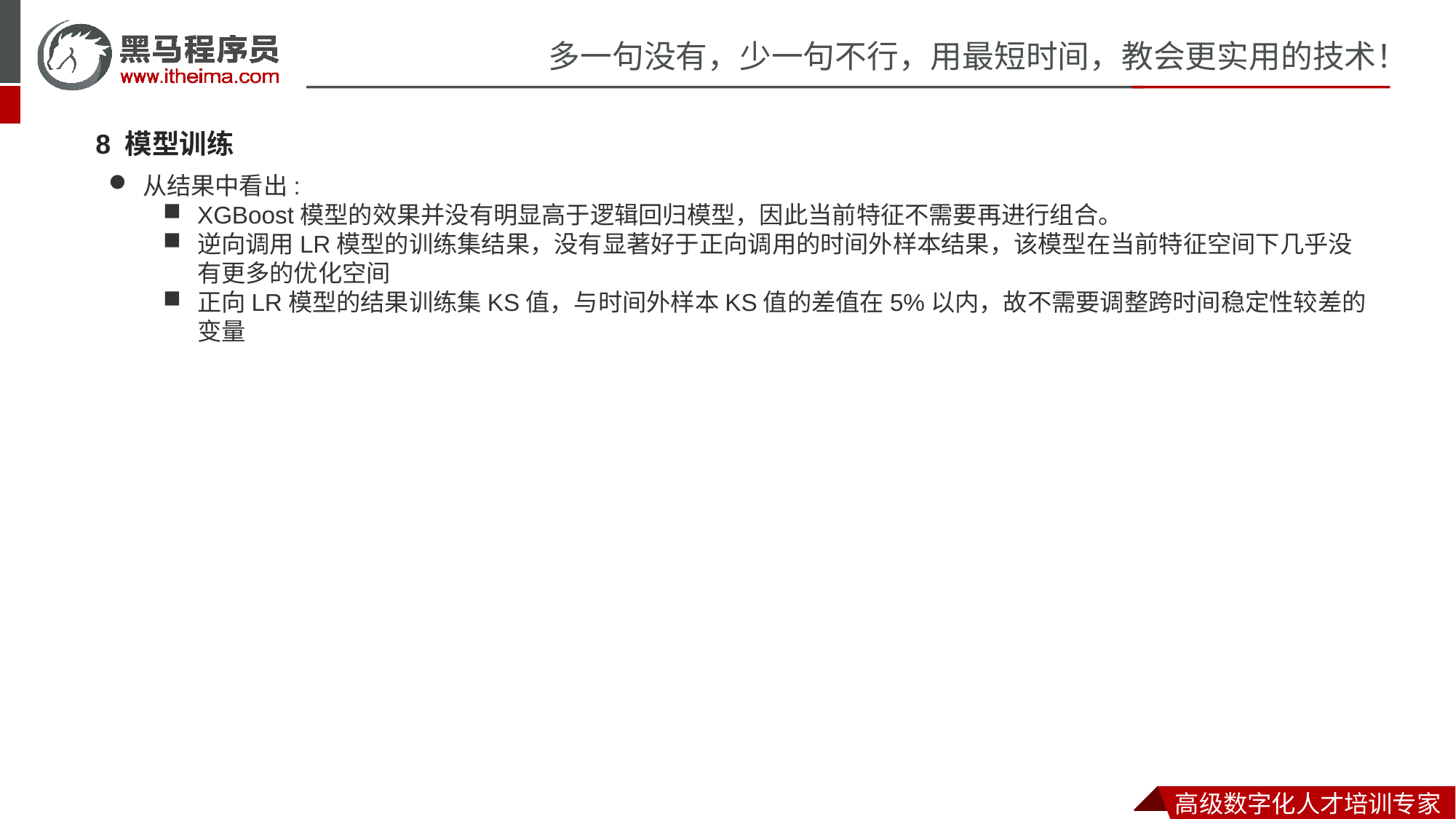

8 模型训练
从结果中看出:
XGBoost模型的效果并没有明显高于逻辑回归模型，因此当前特征不需要再进行组合。
逆向调用LR模型的训练集结果，没有显著好于正向调用的时间外样本结果，该模型在当前特征空间下几乎没有更多的优化空间
正向LR模型的结果训练集KS值，与时间外样本KS值的差值在5%以内，故不需要调整跨时间稳定性较差的变量